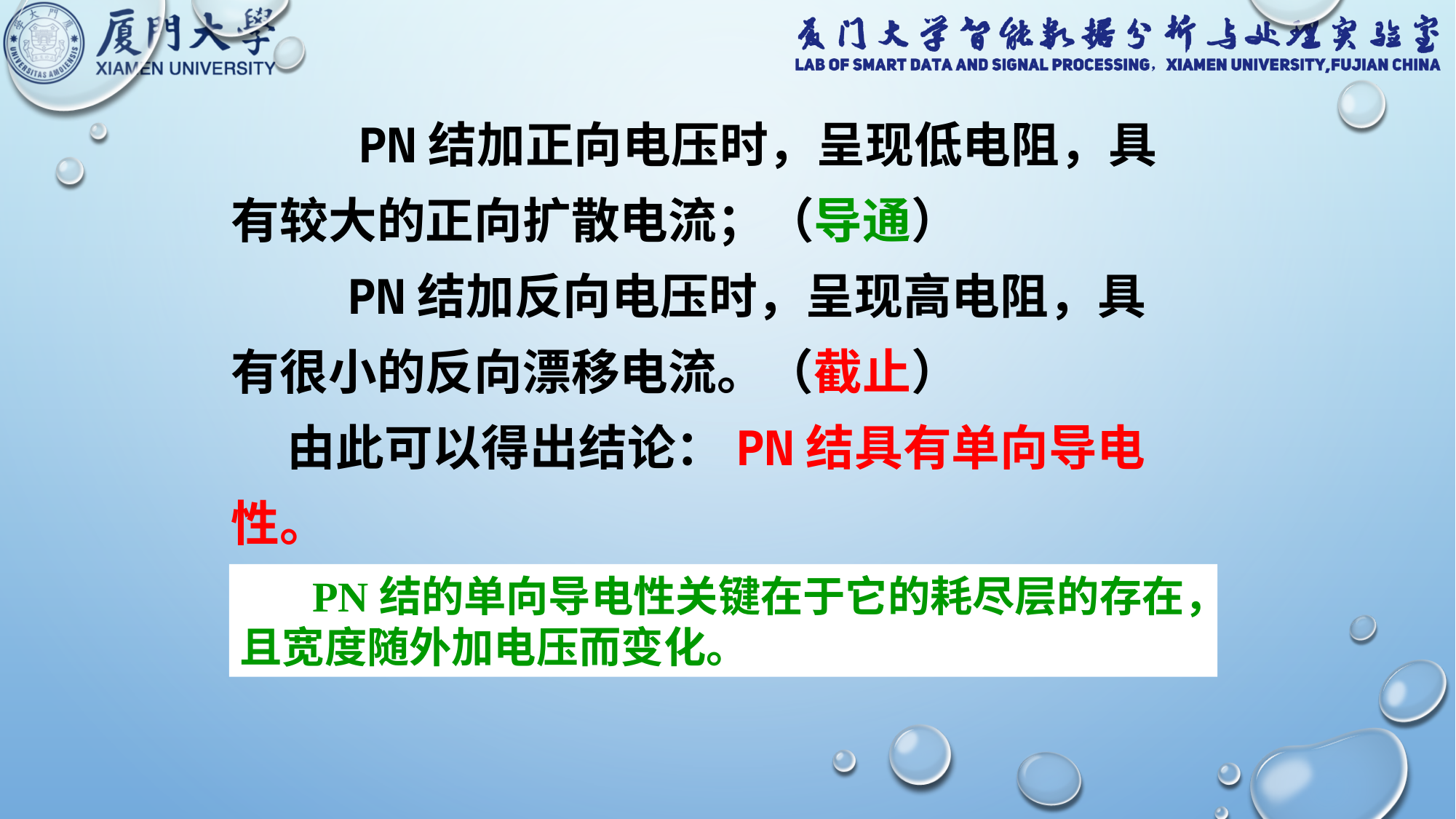

PN结加正向电压时，呈现低电阻，具有较大的正向扩散电流；（导通）
    PN结加反向电压时，呈现高电阻，具有很小的反向漂移电流。（截止）
    由此可以得出结论：PN结具有单向导电性。
        PN结的单向导电性关键在于它的耗尽层的存在，且宽度随外加电压而变化。
159